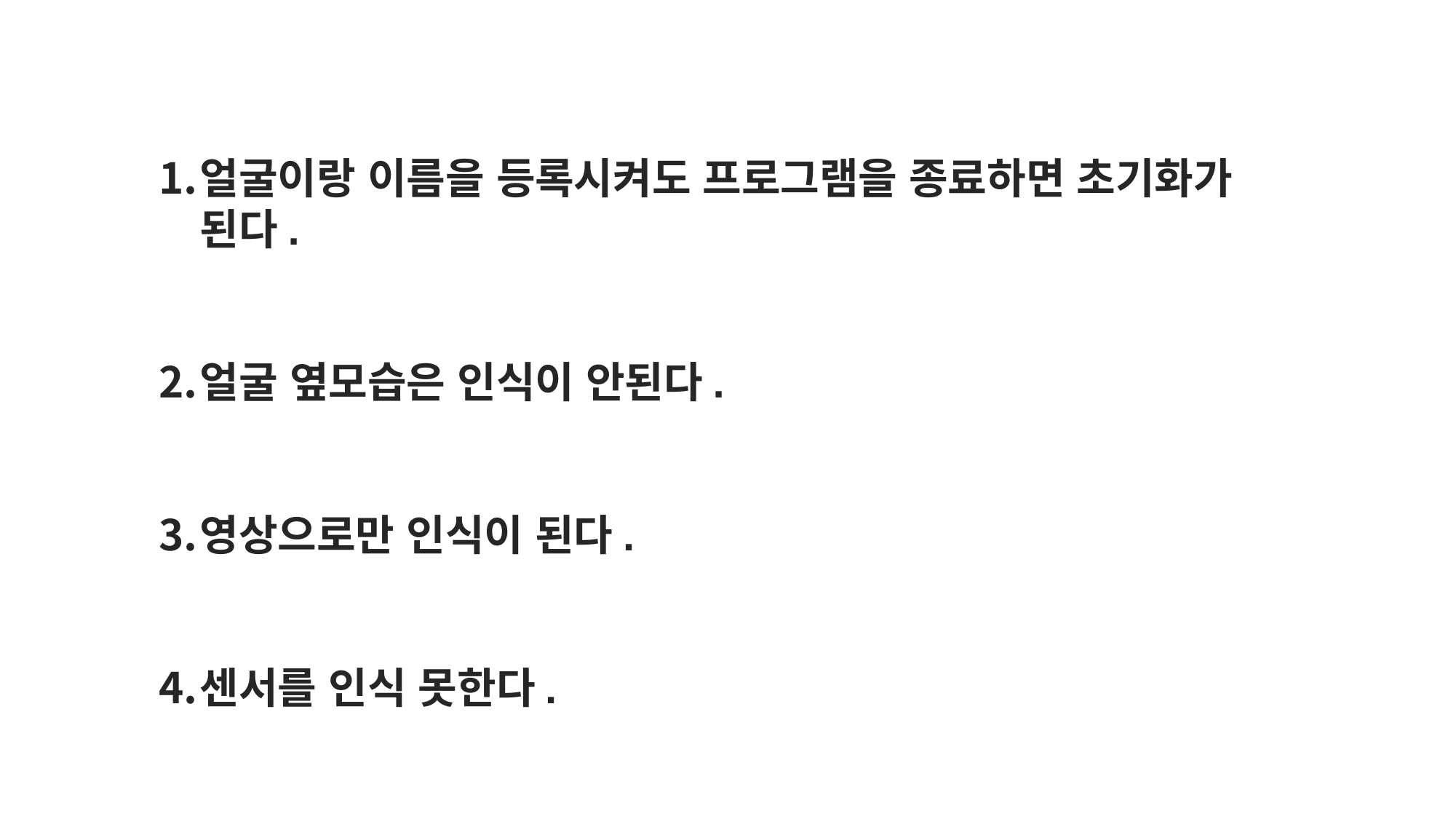

얼굴이랑 이름을 등록시켜도 프로그램을 종료하면 초기화가 된다.

얼굴 옆모습은 인식이 안된다.

영상으로만 인식이 된다.

센서를 인식 못한다.